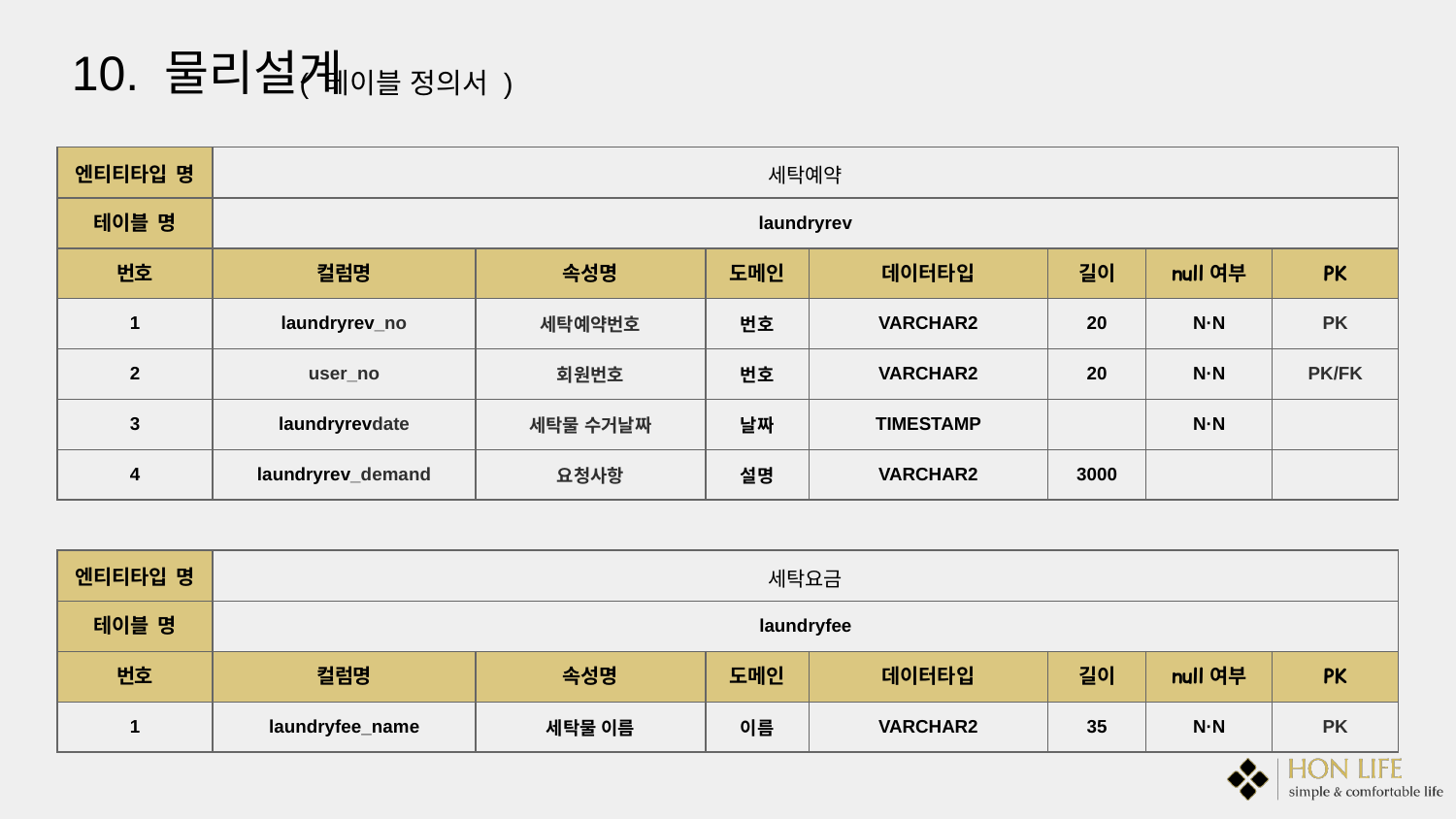

10. 물리설계
( 테이블 정의서 )

| 엔티티타입 명 | 세탁예약 |  |  |  |  |  |  |
| --- | --- | --- | --- | --- | --- | --- | --- |
| 테이블 명 | laundryrev |  |  |  |  |  |  |
| 번호 | 컬럼명 | 속성명 | 도메인 | 데이터타입 | 길이 | null여부 | PK |
| 1 | laundryrev\_no | 세탁예약번호 | 번호 | VARCHAR2 | 20 | N·N | PK |
| 2 | user\_no | 회원번호 | 번호 | VARCHAR2 | 20 | N·N | PK/FK |
| 3 | laundryrevdate | 세탁물 수거날짜 | 날짜 | TIMESTAMP |  | N·N |  |
| 4 | laundryrev\_demand | 요청사항 | 설명 | VARCHAR2 | 3000 |  |  |
| 엔티티타입 명 | 세탁요금 |  |  |  |  |  |  |
| --- | --- | --- | --- | --- | --- | --- | --- |
| 테이블 명 | laundryfee |  |  |  |  |  |  |
| 번호 | 컬럼명 | 속성명 | 도메인 | 데이터타입 | 길이 | null여부 | PK |
| 1 | laundryfee\_name | 세탁물 이름 | 이름 | VARCHAR2 | 35 | N·N | PK |